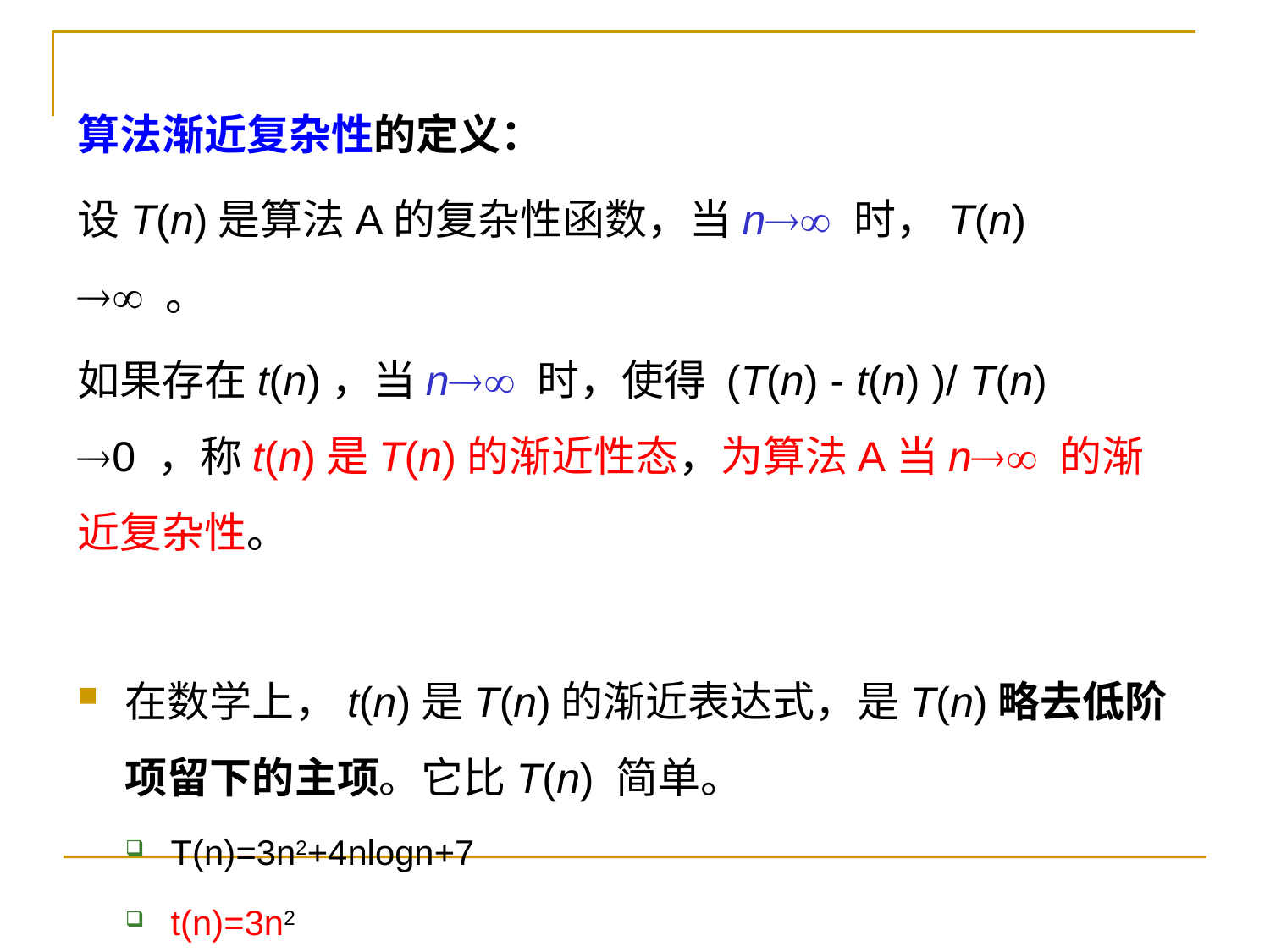

算法渐近复杂性的定义：
设T(n)是算法A的复杂性函数，当n→∞ 时，T(n) →∞ 。
如果存在t(n)，当n→∞ 时，使得 (T(n) - t(n) )/ T(n) →0 ，称t(n)是T(n)的渐近性态，为算法A当n→∞ 的渐近复杂性。

在数学上，t(n)是T(n)的渐近表达式，是T(n)略去低阶项留下的主项。它比T(n) 简单。
T(n)=3n2+4nlogn+7
t(n)=3n2